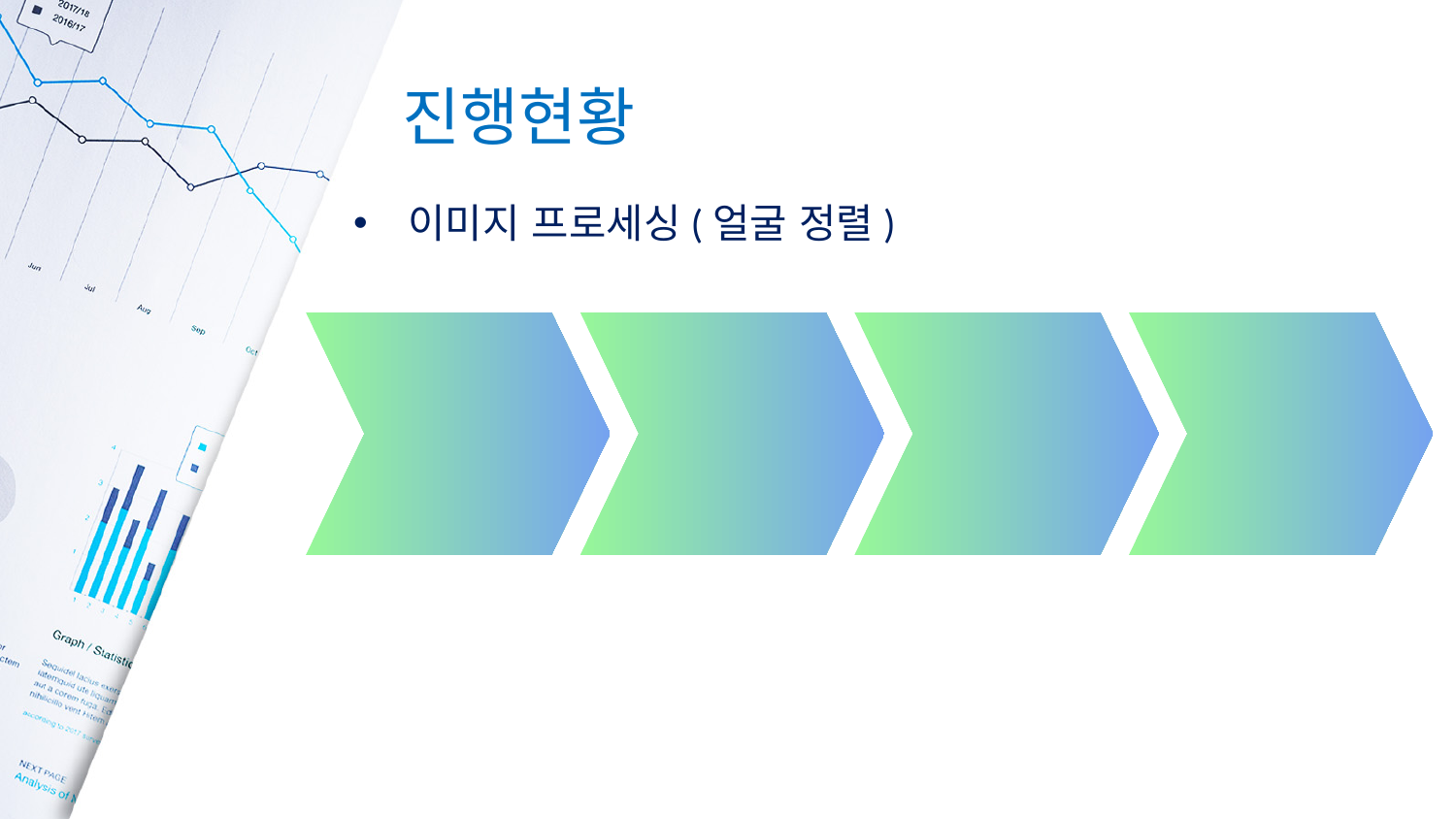

# 진행현황
이미지 프로세싱(얼굴 정렬)

얼굴 특징
탐지
원본
좌표 변환
얼굴 정렬